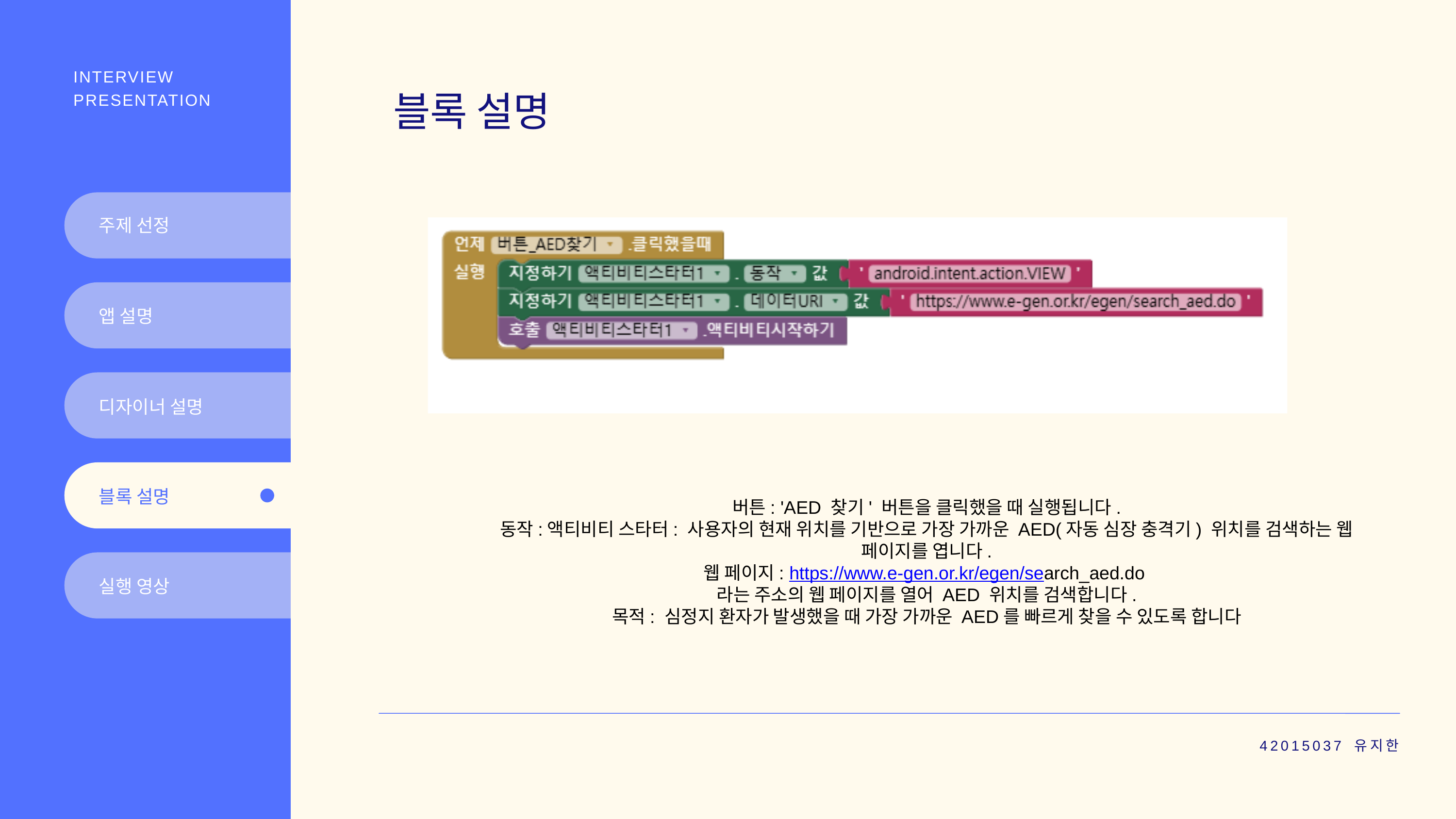

INTERVIEW PRESENTATION
블록 설명

주제 선정

앱 설명

디자이너 설명

블록 설명

버튼: 'AED 찾기' 버튼을 클릭했을 때 실행됩니다.
동작:액티비티 스타터: 사용자의 현재 위치를 기반으로 가장 가까운 AED(자동 심장 충격기) 위치를 검색하는 웹 페이지를 엽니다.
웹 페이지: https://www.e-gen.or.kr/egen/search_aed.do
라는 주소의 웹 페이지를 열어 AED 위치를 검색합니다.
목적: 심정지 환자가 발생했을 때 가장 가까운 AED를 빠르게 찾을 수 있도록 합니다

실행 영상

42015037 유지한